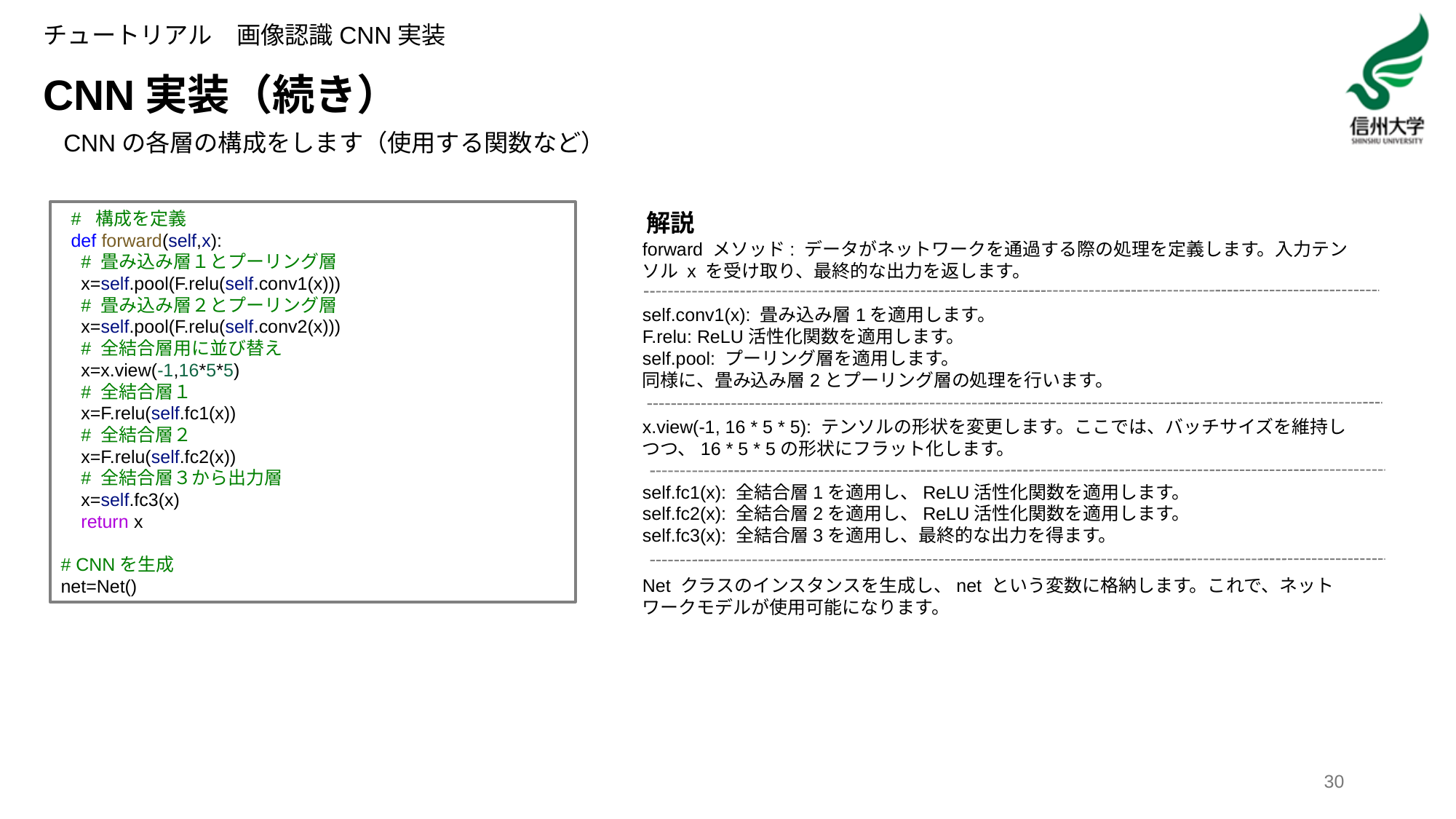

チュートリアル　画像認識CNN実装
# CNN実装（続き）
CNNの各層の構成をします（使用する関数など）
  #  構成を定義
  def forward(self,x):
    # 畳み込み層１とプーリング層
    x=self.pool(F.relu(self.conv1(x)))
    # 畳み込み層２とプーリング層
    x=self.pool(F.relu(self.conv2(x)))
    # 全結合層用に並び替え
    x=x.view(-1,16*5*5)
    # 全結合層１
    x=F.relu(self.fc1(x))
    # 全結合層２
    x=F.relu(self.fc2(x))
    # 全結合層３から出力層
    x=self.fc3(x)
    return x
# CNNを生成
net=Net()
解説
forward メソッド: データがネットワークを通過する際の処理を定義します。入力テンソル x を受け取り、最終的な出力を返します。
self.conv1(x): 畳み込み層1を適用します。
F.relu: ReLU活性化関数を適用します。
self.pool: プーリング層を適用します。
同様に、畳み込み層2とプーリング層の処理を行います。
x.view(-1, 16 * 5 * 5): テンソルの形状を変更します。ここでは、バッチサイズを維持しつつ、16 * 5 * 5の形状にフラット化します。
self.fc1(x): 全結合層1を適用し、ReLU活性化関数を適用します。
self.fc2(x): 全結合層2を適用し、ReLU活性化関数を適用します。
self.fc3(x): 全結合層3を適用し、最終的な出力を得ます。
Net クラスのインスタンスを生成し、net という変数に格納します。これで、ネットワークモデルが使用可能になります。
30